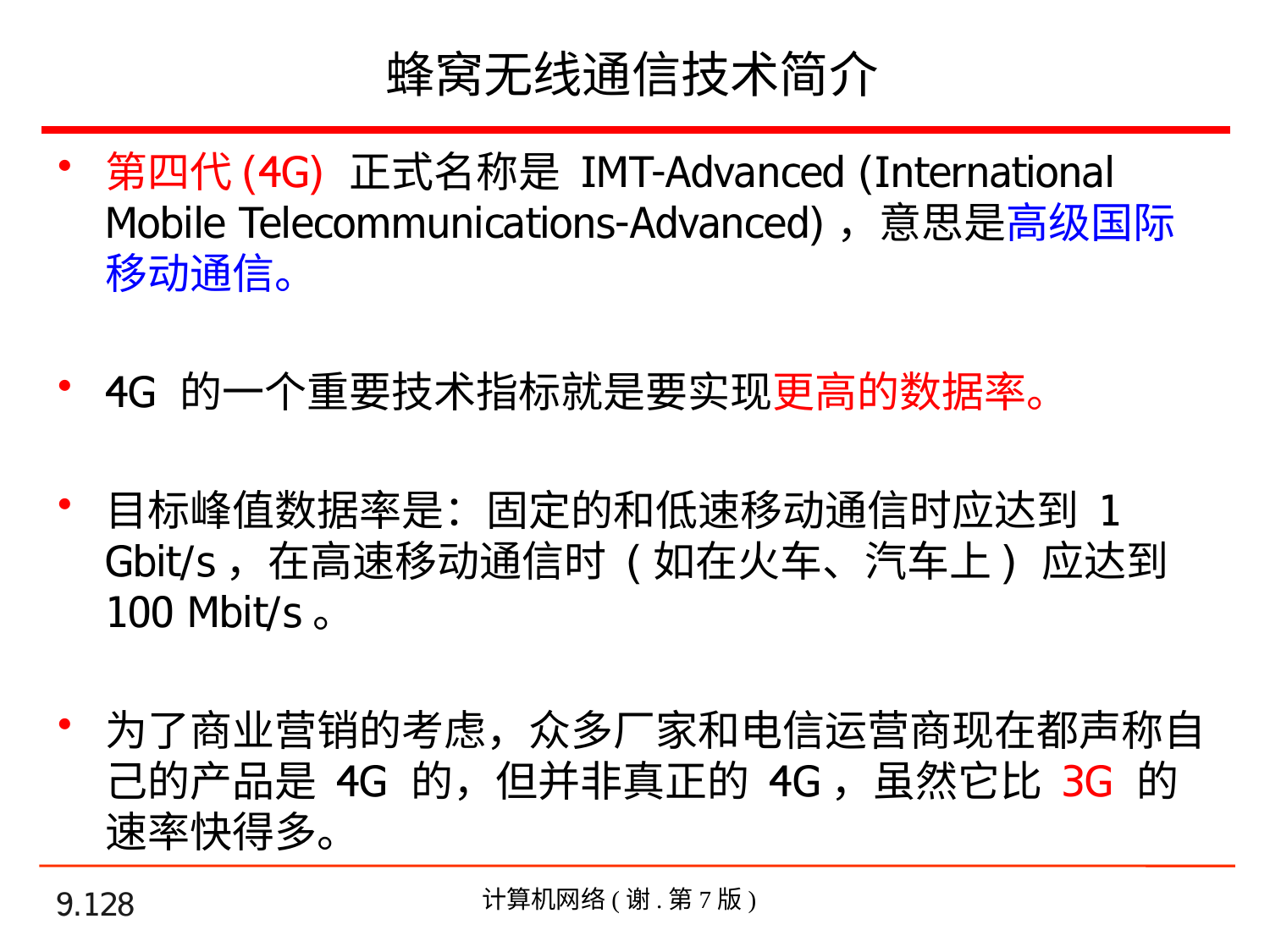

# 蜂窝无线通信技术简介
第四代(4G) 正式名称是 IMT-Advanced (International Mobile Telecommunications-Advanced)，意思是高级国际移动通信。

4G 的一个重要技术指标就是要实现更高的数据率。

目标峰值数据率是：固定的和低速移动通信时应达到 1 Gbit/s，在高速移动通信时 (如在火车、汽车上) 应达到100 Mbit/s。

为了商业营销的考虑，众多厂家和电信运营商现在都声称自己的产品是 4G 的，但并非真正的 4G，虽然它比 3G 的速率快得多。